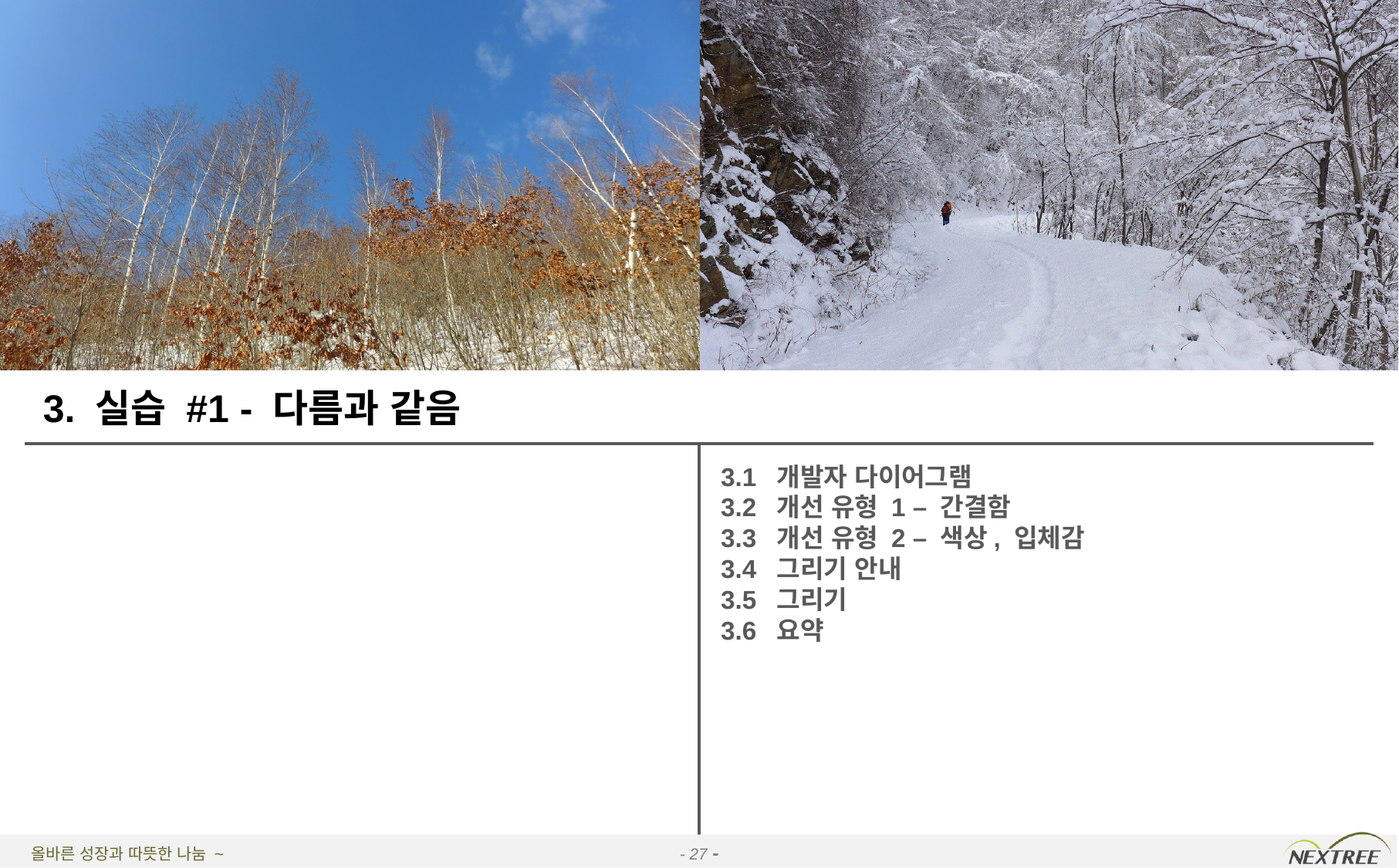

# 3. 실습 #1 - 다름과 같음
3.1  개발자 다이어그램
3.2  개선 유형 1 – 간결함
3.3  개선 유형 2 – 색상, 입체감
3.4  그리기 안내
3.5  그리기
3.6  요약